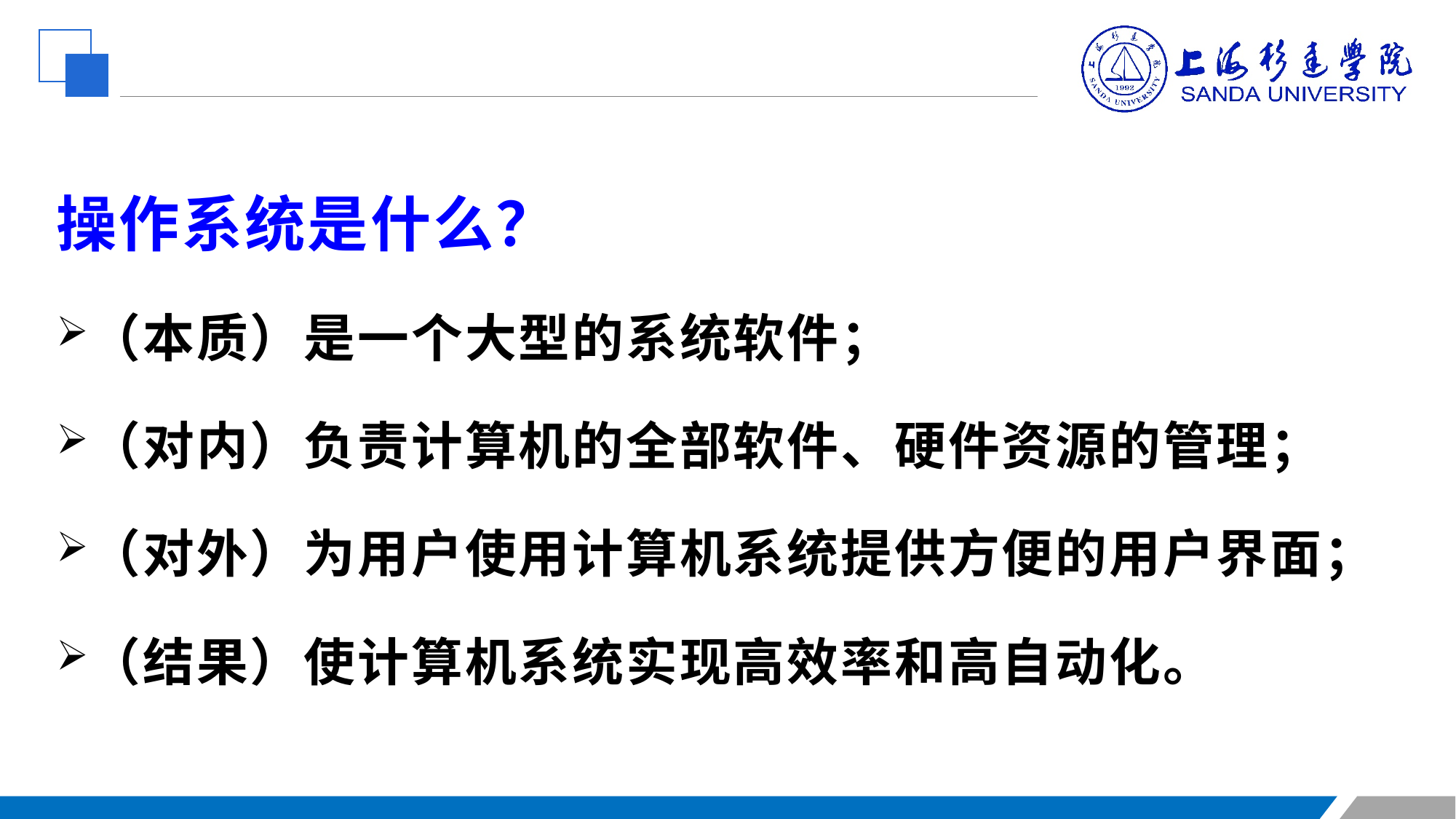

操作系统是什么？
（本质）是一个大型的系统软件；
（对内）负责计算机的全部软件、硬件资源的管理；
（对外）为用户使用计算机系统提供方便的用户界面；
（结果）使计算机系统实现高效率和高自动化。